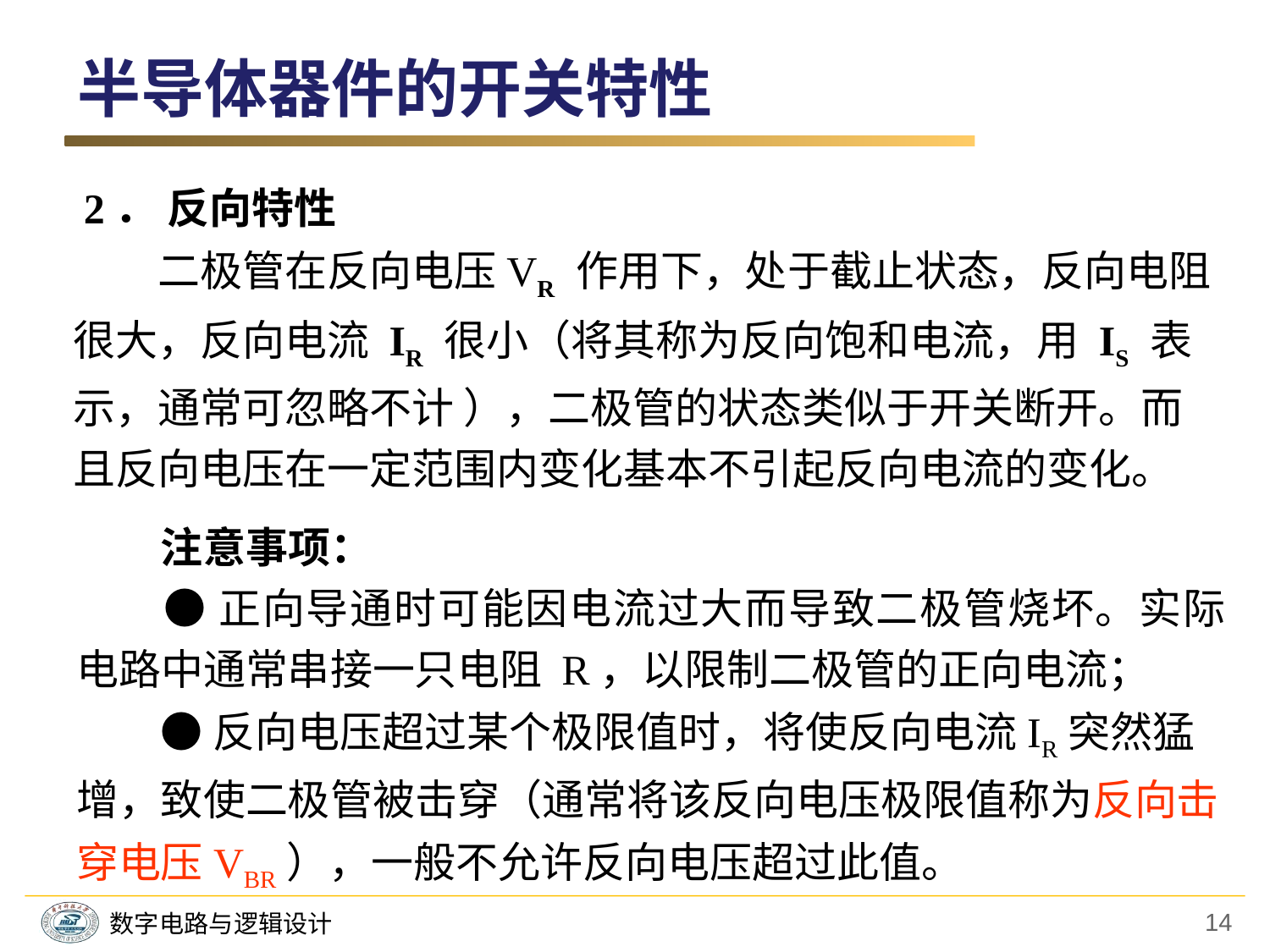

半导体器件的开关特性
 2． 反向特性
　　二极管在反向电压VR 作用下，处于截止状态，反向电阻
很大，反向电流 IR 很小（将其称为反向饱和电流，用 IS 表
示，通常可忽略不计 ），二极管的状态类似于开关断开。而
且反向电压在一定范围内变化基本不引起反向电流的变化。
　　注意事项：
　　● 正向导通时可能因电流过大而导致二极管烧坏。实际电路中通常串接一只电阻 R，以限制二极管的正向电流；
　　● 反向电压超过某个极限值时，将使反向电流IR突然猛
增，致使二极管被击穿（通常将该反向电压极限值称为反向击
穿电压VBR），一般不允许反向电压超过此值。
14
数字电路与逻辑设计